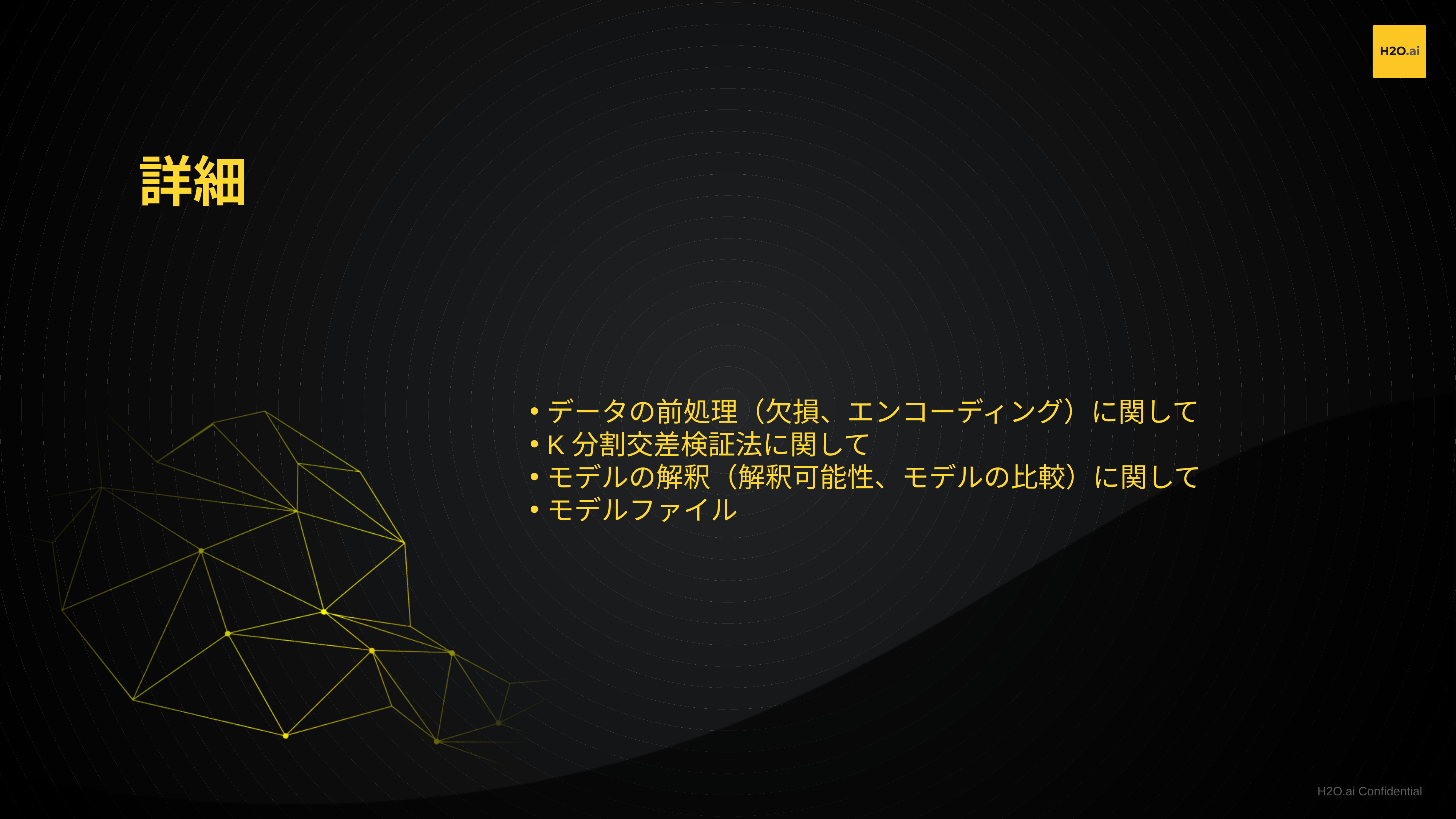

詳細
データの前処理（欠損、エンコーディング）に関して
K分割交差検証法に関して
モデルの解釈（解釈可能性、モデルの比較）に関して
モデルファイル